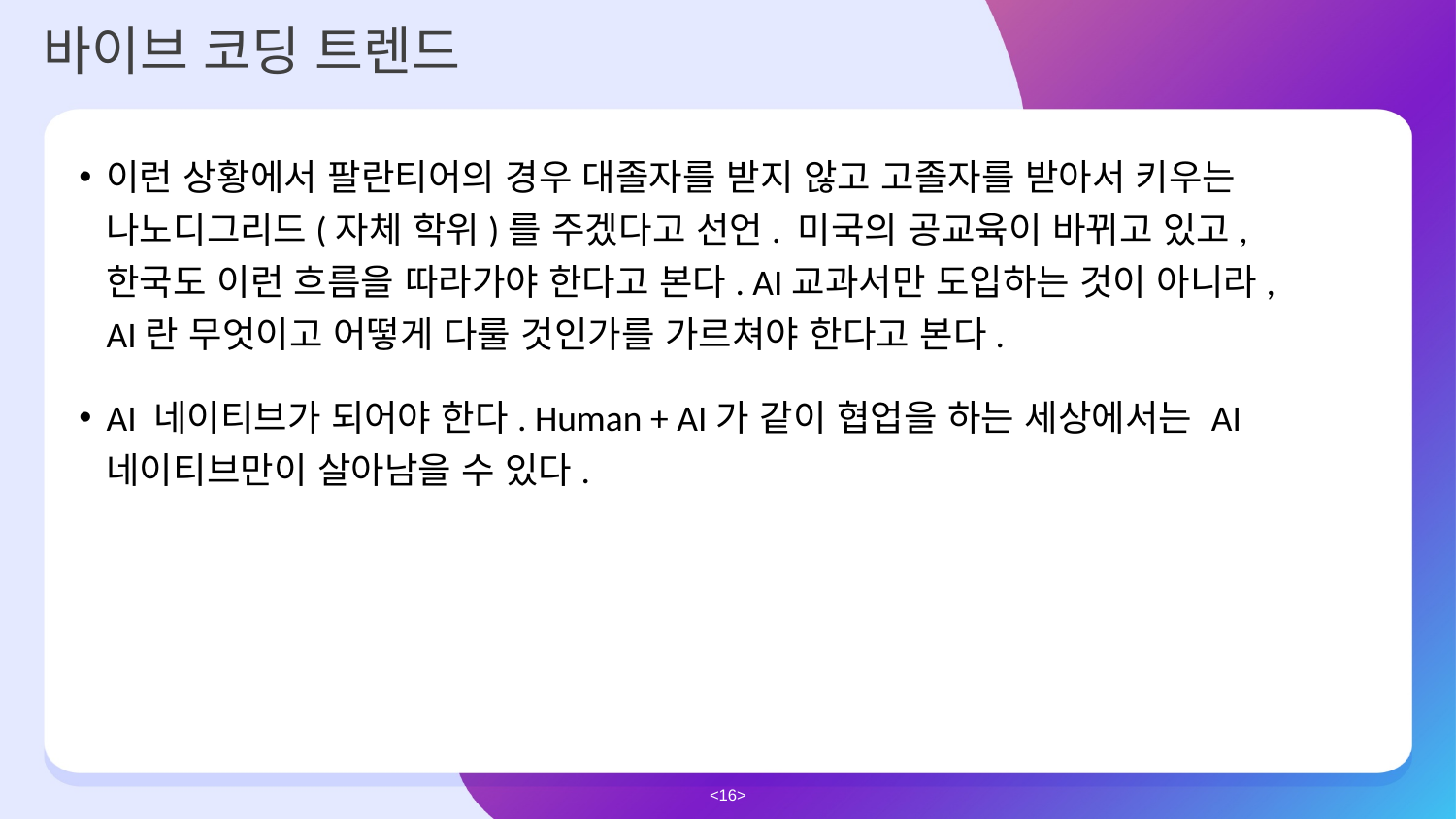

바이브 코딩 트렌드
이런 상황에서 팔란티어의 경우 대졸자를 받지 않고 고졸자를 받아서 키우는 나노디그리드(자체 학위)를 주겠다고 선언. 미국의 공교육이 바뀌고 있고, 한국도 이런 흐름을 따라가야 한다고 본다. AI교과서만 도입하는 것이 아니라, AI란 무엇이고 어떻게 다룰 것인가를 가르쳐야 한다고 본다.
AI 네이티브가 되어야 한다. Human + AI가 같이 협업을 하는 세상에서는 AI 네이티브만이 살아남을 수 있다.